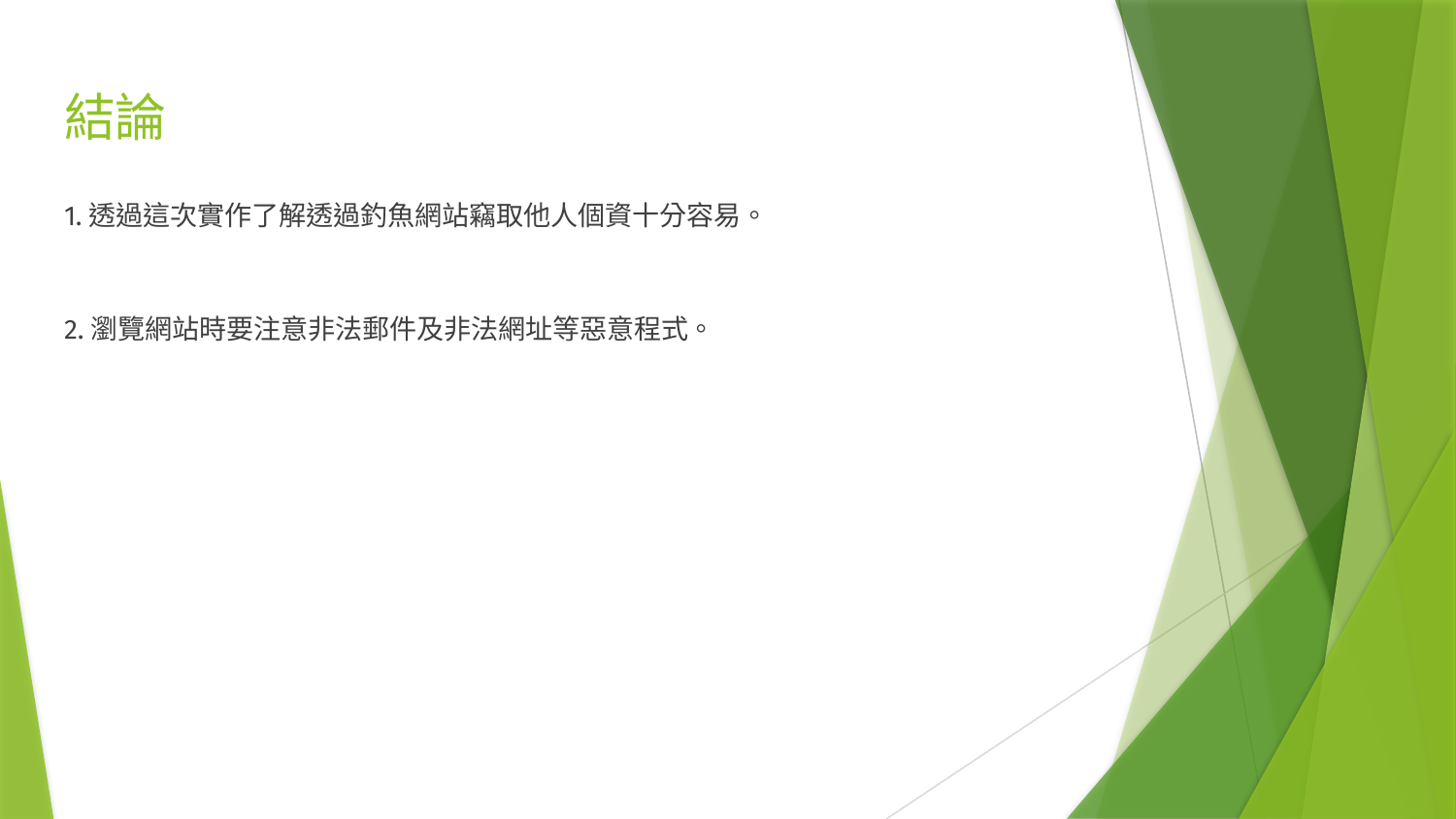

# 結論
1.透過這次實作了解透過釣魚網站竊取他人個資十分容易。

2.瀏覽網站時要注意非法郵件及非法網址等惡意程式。